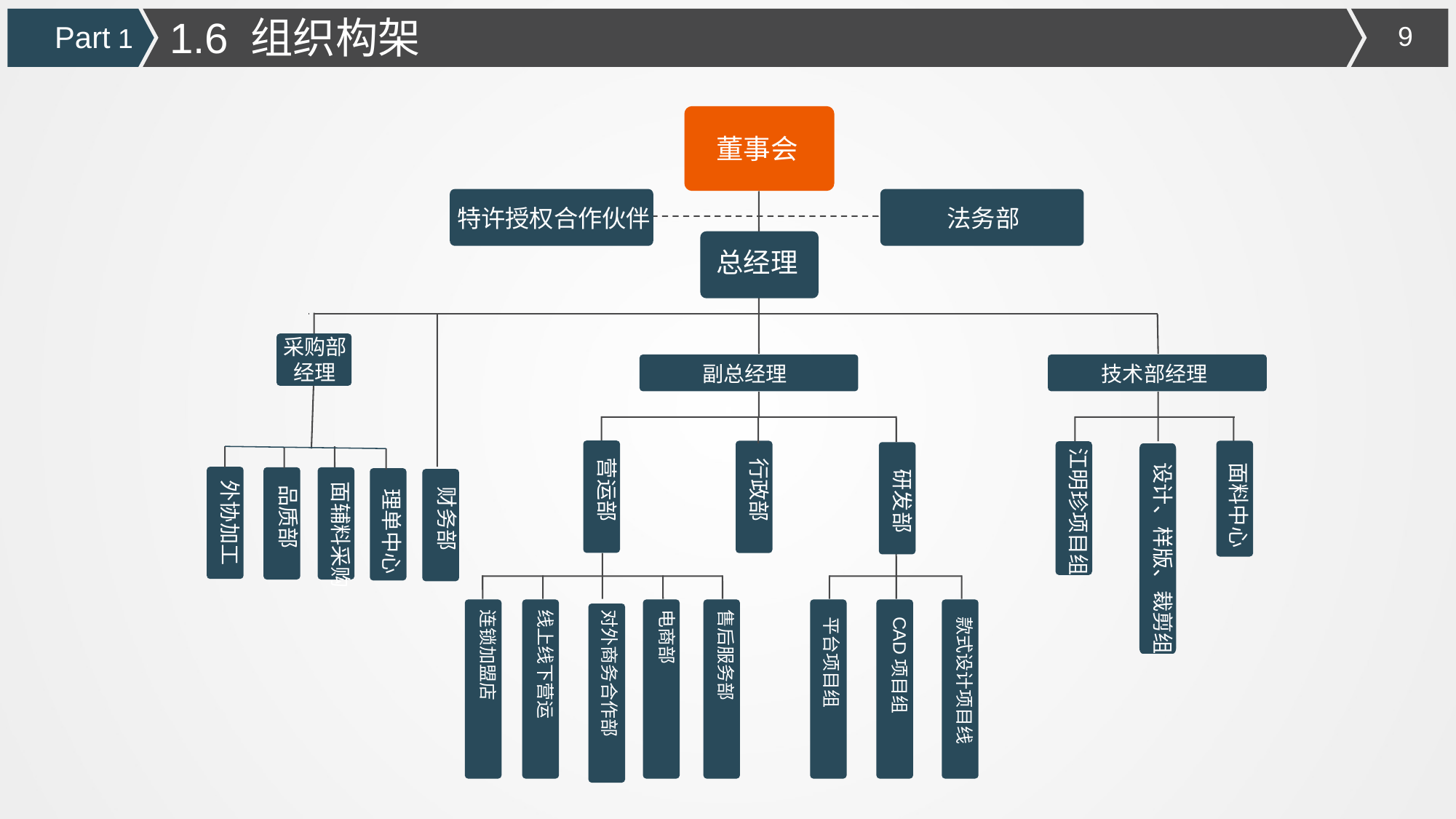

1.6 组织构架
Part 1

董事会

特许授权合作伙伴

法务部

总经理

采购部
经理

副总经理

技术部经理

  设计、样版、裁剪组

江明珍项目组

  面料中心

营运部

行政部

 研发部

外协加工

品质部

面辅料采购

理单中心

财务部

连锁加盟店

线上线下营运

对外商务合作部

电商部

售后服务部

平台项目组

CAD项目组

款式设计项目线